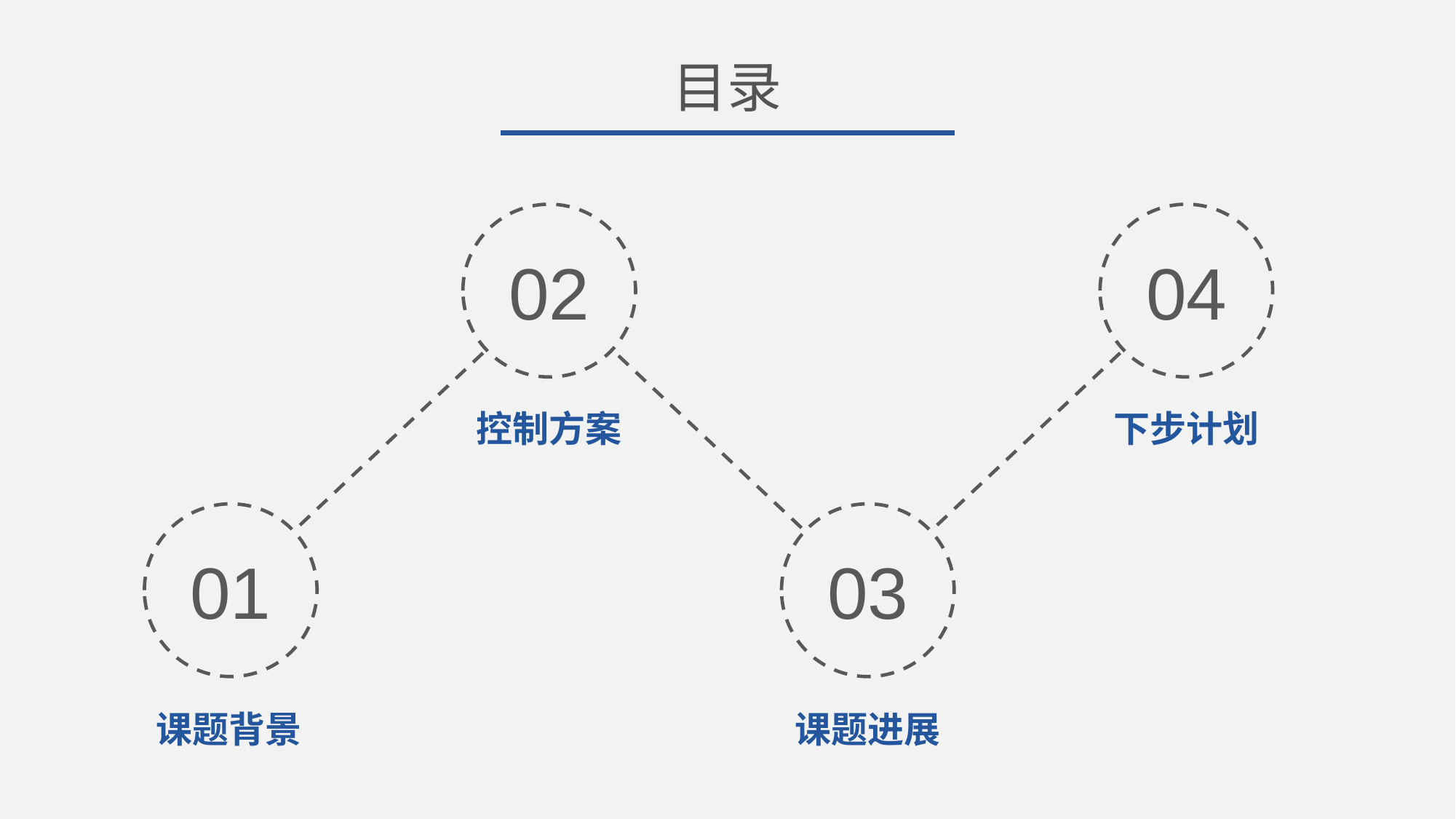

目录
02
04
控制方案
下步计划
01
03
课题背景
课题进展